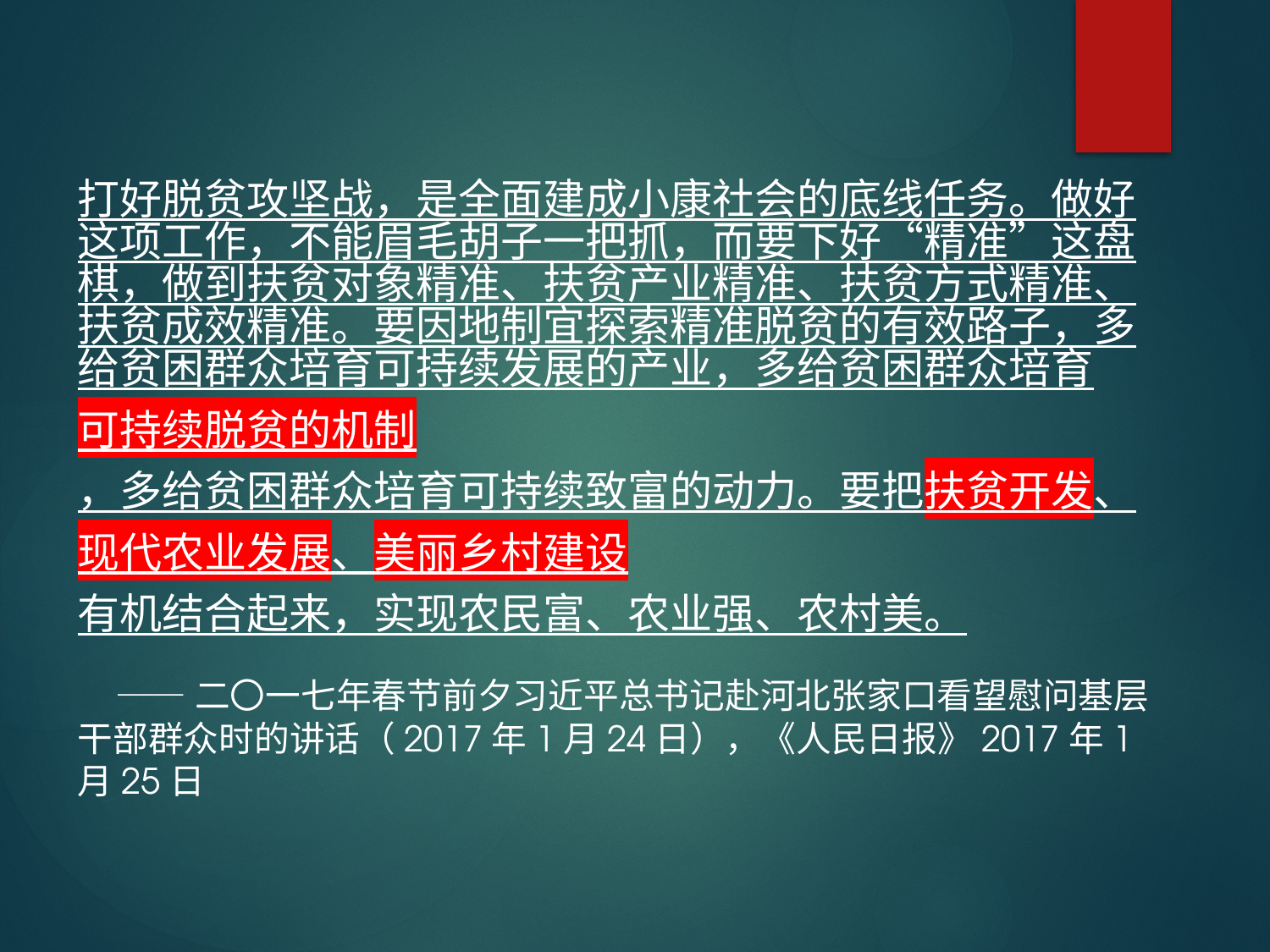

打好脱贫攻坚战，是全面建成小康社会的底线任务。做好这项工作，不能眉毛胡子一把抓，而要下好“精准”这盘棋，做到扶贫对象精准、扶贫产业精准、扶贫方式精准、扶贫成效精准。要因地制宜探索精准脱贫的有效路子，多给贫困群众培育可持续发展的产业，多给贫困群众培育可持续脱贫的机制，多给贫困群众培育可持续致富的动力。要把扶贫开发、现代农业发展、美丽乡村建设有机结合起来，实现农民富、农业强、农村美。
    ——二〇一七年春节前夕习近平总书记赴河北张家口看望慰问基层干部群众时的讲话（2017年1月24日），《人民日报》2017年1月25日